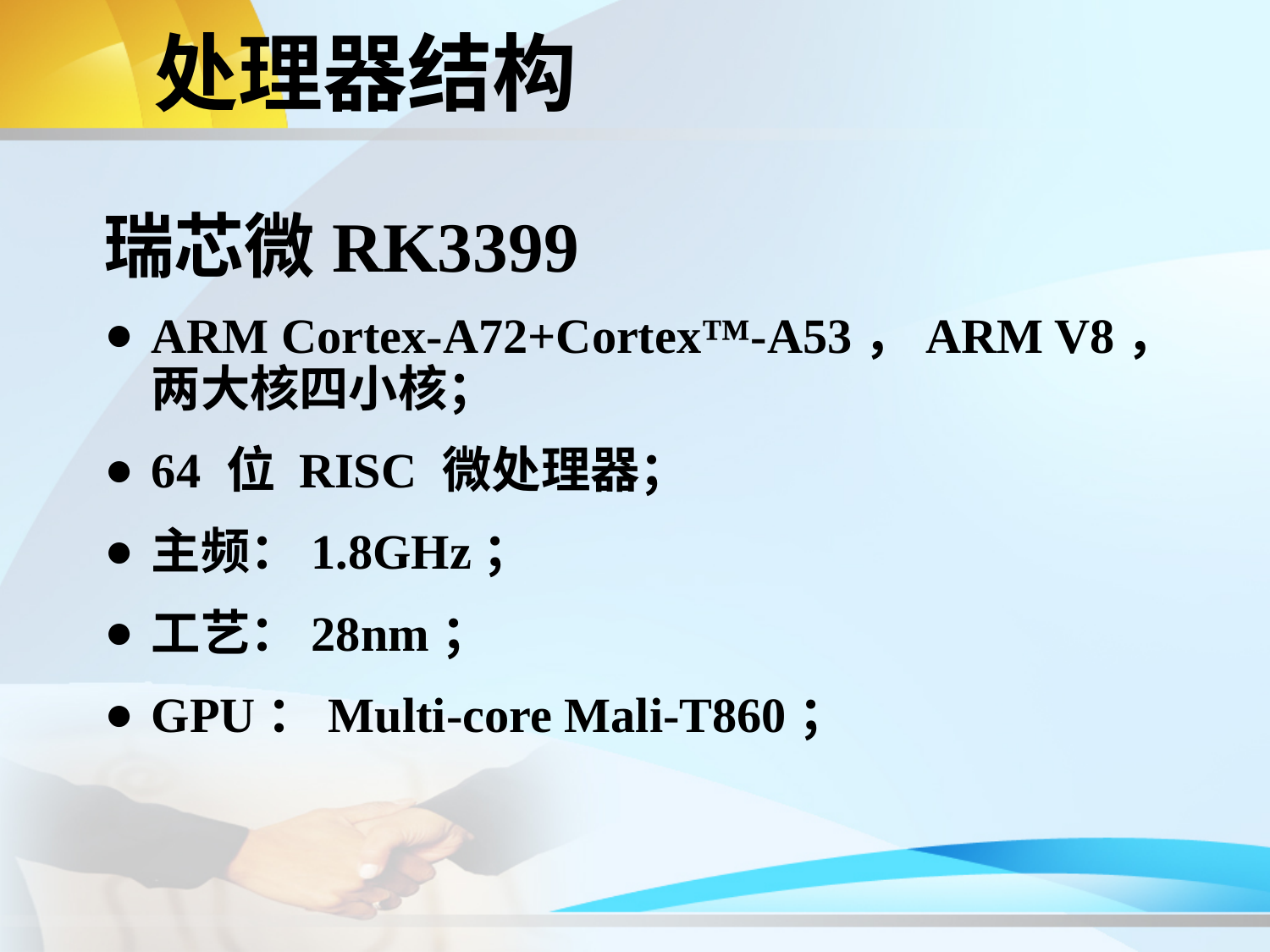

# 处理器结构
瑞芯微RK3399
ARM Cortex-A72+Cortex™-A53，ARM V8，两大核四小核；
64 位 RISC 微处理器；
主频：1.8GHz；
工艺：28nm；
GPU：Multi-core Mali-T860；